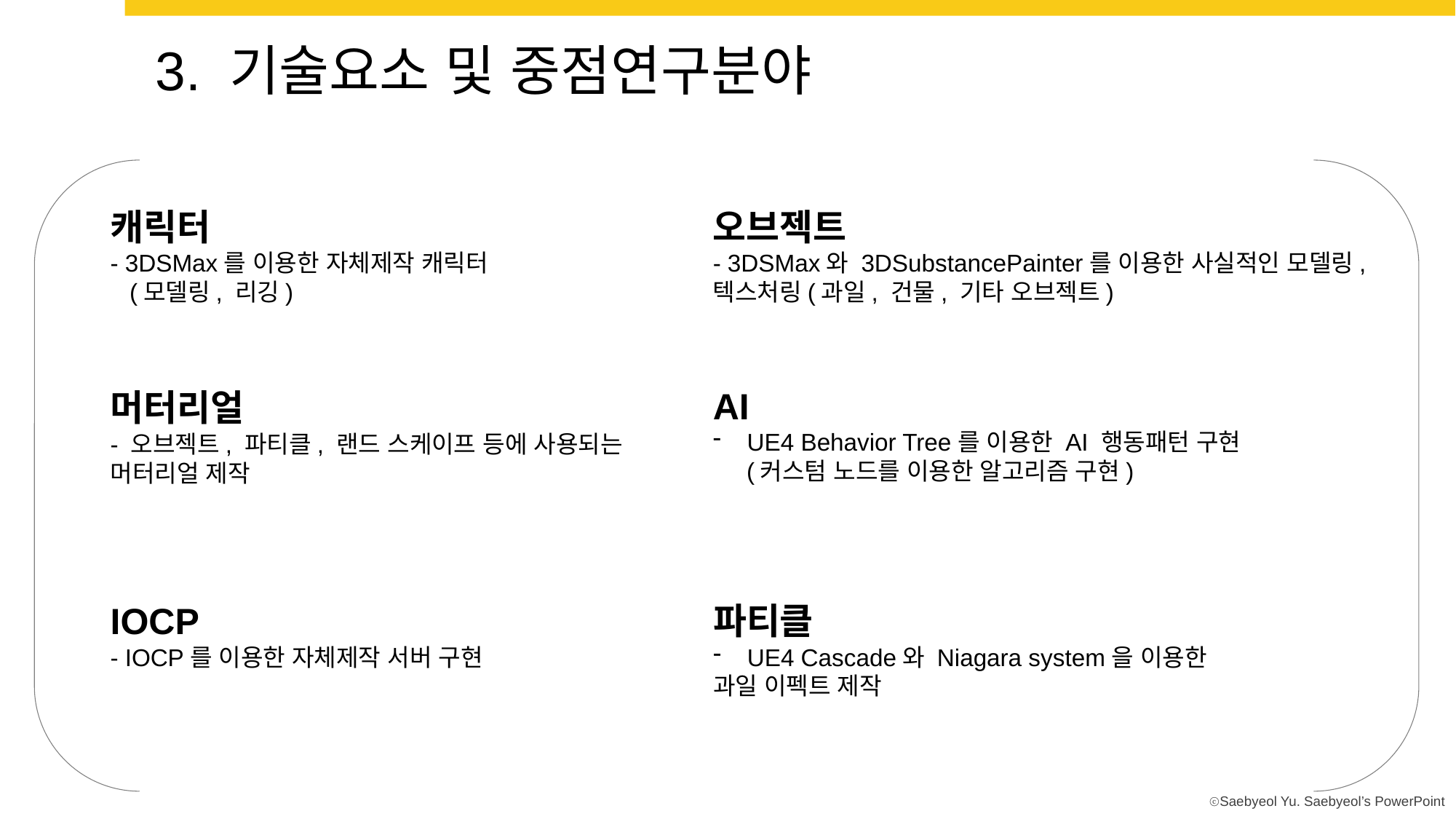

3. 기술요소 및 중점연구분야

오브젝트
- 3DSMax와 3DSubstancePainter를 이용한 사실적인 모델링, 텍스처링(과일, 건물, 기타 오브젝트)

캐릭터
- 3DSMax를 이용한 자체제작 캐릭터
  (모델링, 리깅)

AI
UE4 Behavior Tree를 이용한 AI 행동패턴 구현
     (커스텀 노드를 이용한 알고리즘 구현)
머터리얼
- 오브젝트, 파티클, 랜드 스케이프 등에 사용되는 머터리얼 제작

IOCP
- IOCP를 이용한 자체제작 서버 구현
파티클
UE4 Cascade와 Niagara system을 이용한
과일 이펙트 제작